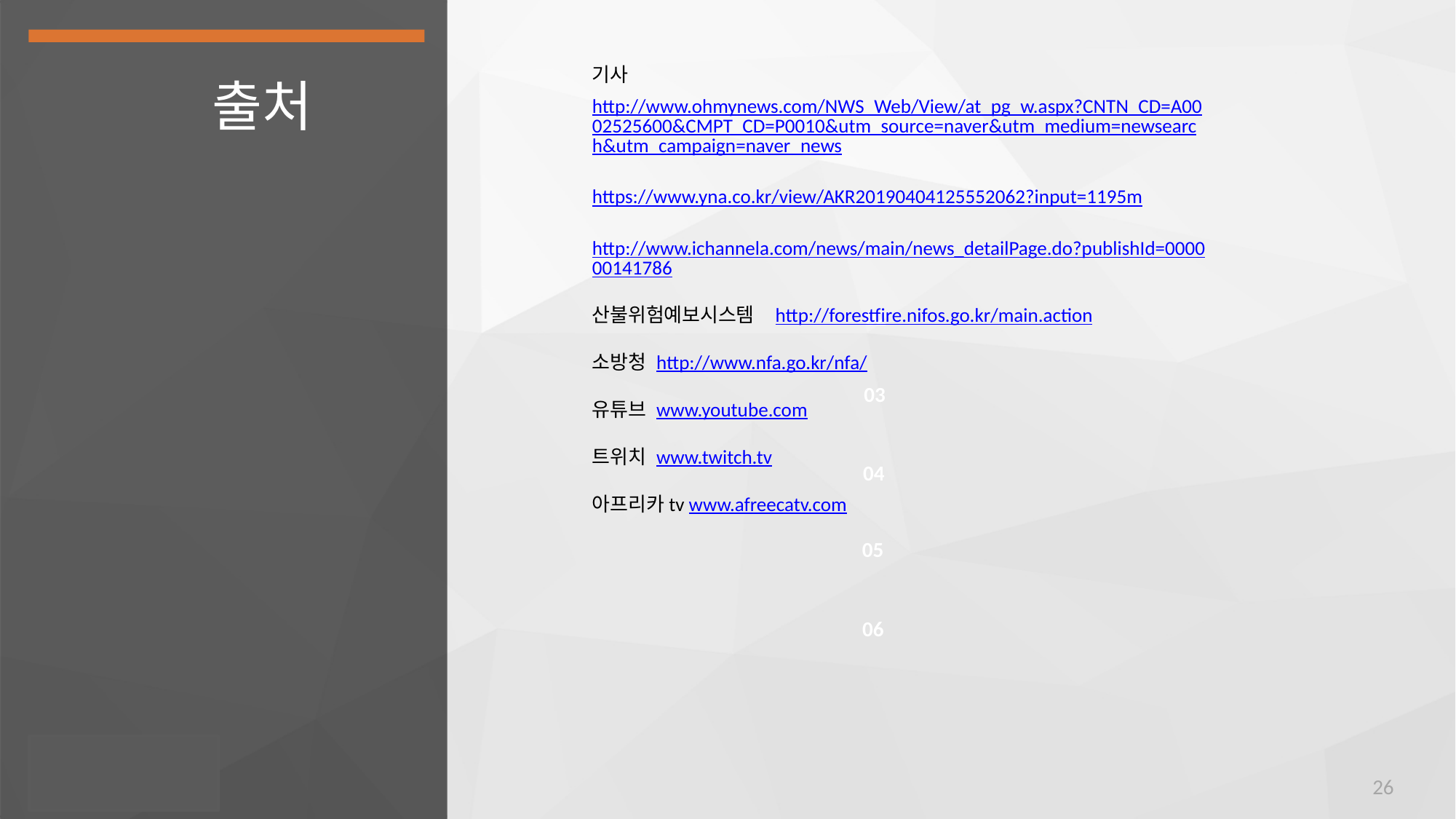

# 출처
기사
http://www.ohmynews.com/NWS_Web/View/at_pg_w.aspx?CNTN_CD=A0002525600&CMPT_CD=P0010&utm_source=naver&utm_medium=newsearch&utm_campaign=naver_news

https://www.yna.co.kr/view/AKR20190404125552062?input=1195m

http://www.ichannela.com/news/main/news_detailPage.do?publishId=000000141786
산불위험예보시스템   http://forestfire.nifos.go.kr/main.action

소방청 http://www.nfa.go.kr/nfa/

유튜브 www.youtube.com

트위치 www.twitch.tv

아프리카tv www.afreecatv.com

02
03
04
05
06